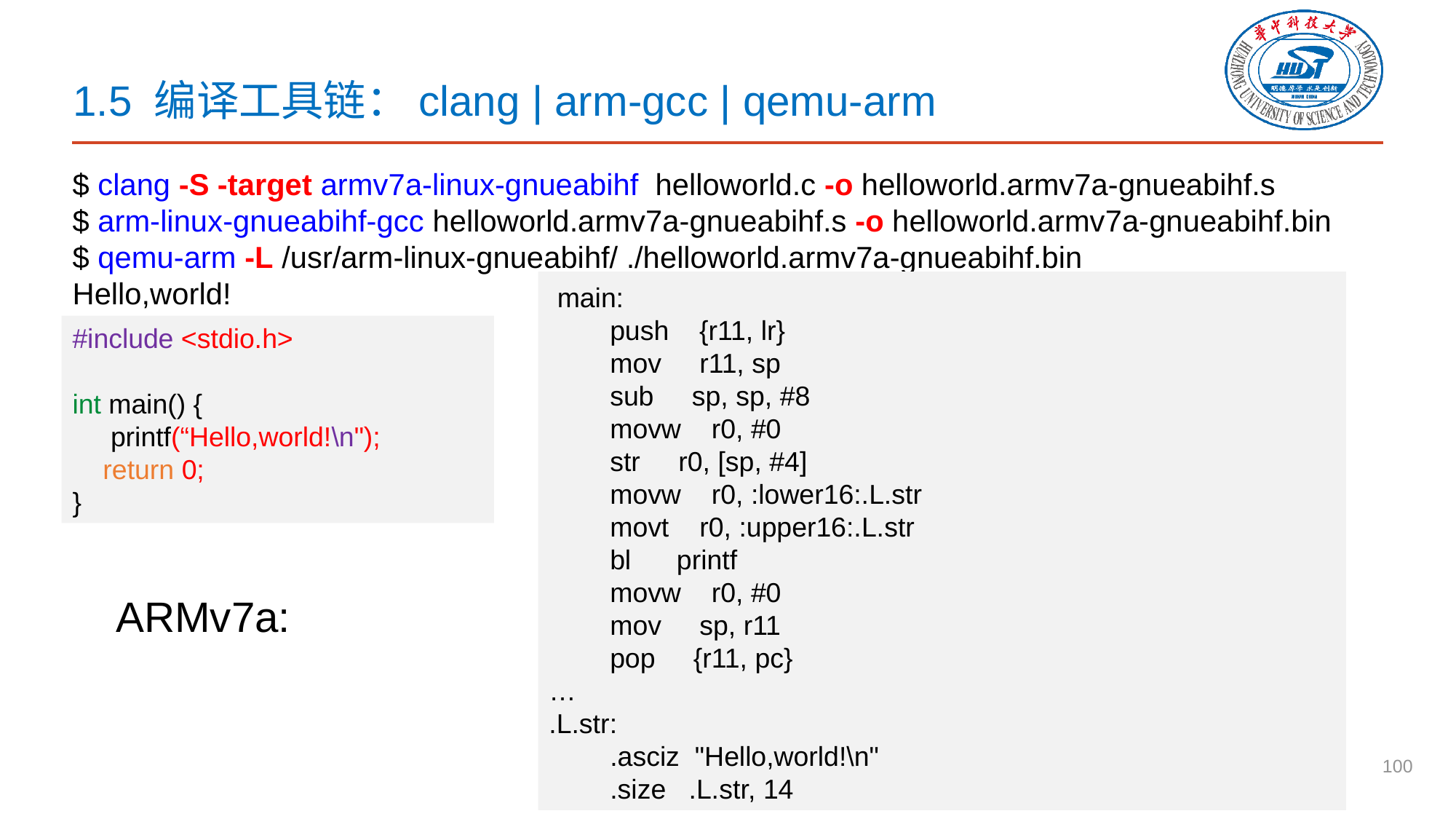

# 1.5 编译工具链：clang | arm-gcc | qemu-arm
$ clang -S -target armv7a-linux-gnueabihf  helloworld.c -o helloworld.armv7a-gnueabihf.s
$ arm-linux-gnueabihf-gcc helloworld.armv7a-gnueabihf.s -o helloworld.armv7a-gnueabihf.bin
$ qemu-arm -L /usr/arm-linux-gnueabihf/ ./helloworld.armv7a-gnueabihf.bin
Hello,world!

 main:
        push    {r11, lr}
        mov     r11, sp
        sub     sp, sp, #8
        movw    r0, #0
        str     r0, [sp, #4]
        movw    r0, :lower16:.L.str
        movt    r0, :upper16:.L.str
        bl      printf
        movw    r0, #0
        mov     sp, r11
        pop     {r11, pc}
…
.L.str:
        .asciz  "Hello,world!\n"
        .size   .L.str, 14
#include <stdio.h>

int main() {
     printf(“Hello,world!\n");
    return 0;
}
ARMv7a:
100